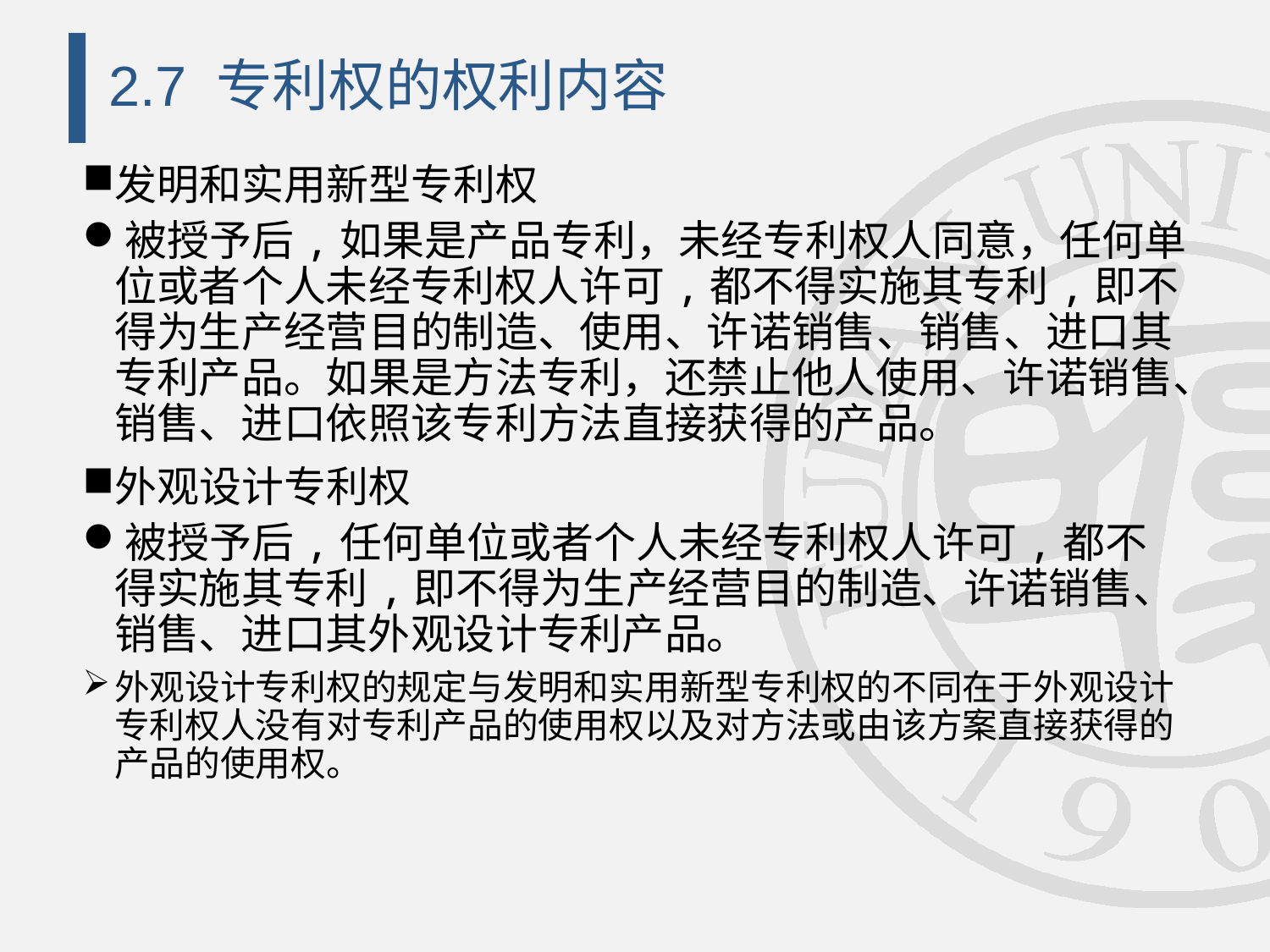

# 2.7 专利权的权利内容
发明和实用新型专利权
被授予后,如果是产品专利，未经专利权人同意，任何单位或者个人未经专利权人许可,都不得实施其专利,即不得为生产经营目的制造、使用、许诺销售、销售、进口其专利产品。如果是方法专利，还禁止他人使用、许诺销售、销售、进口依照该专利方法直接获得的产品。
外观设计专利权
被授予后,任何单位或者个人未经专利权人许可,都不得实施其专利,即不得为生产经营目的制造、许诺销售、销售、进口其外观设计专利产品。
外观设计专利权的规定与发明和实用新型专利权的不同在于外观设计专利权人没有对专利产品的使用权以及对方法或由该方案直接获得的产品的使用权。